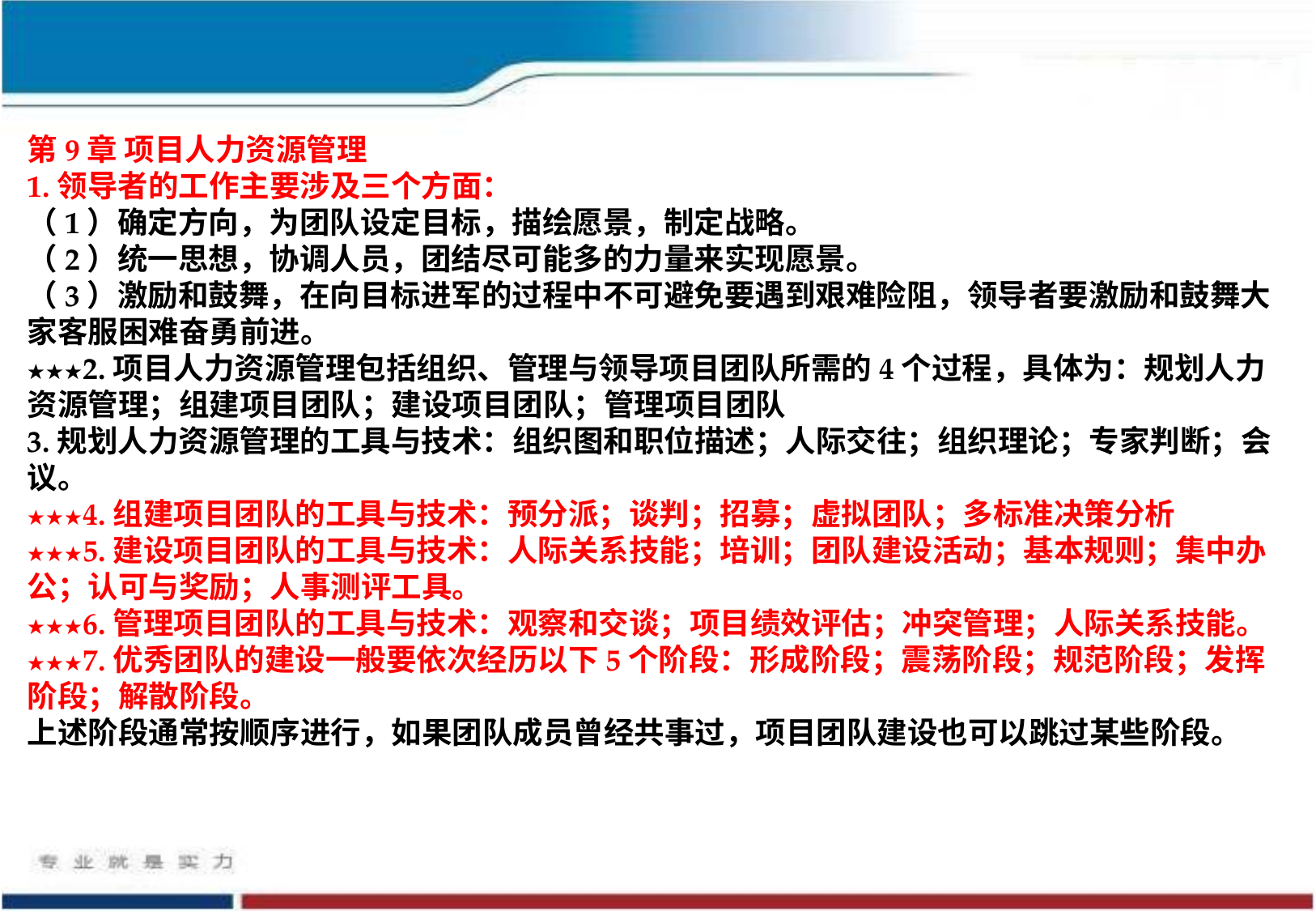

第9章 项目人力资源管理
1.领导者的工作主要涉及三个方面：
（1）确定方向，为团队设定目标，描绘愿景，制定战略。
（2）统一思想，协调人员，团结尽可能多的力量来实现愿景。
（3）激励和鼓舞，在向目标进军的过程中不可避免要遇到艰难险阻，领导者要激励和鼓舞大家客服困难奋勇前进。
★★★2.项目人力资源管理包括组织、管理与领导项目团队所需的4个过程，具体为：规划人力资源管理；组建项目团队；建设项目团队；管理项目团队
3.规划人力资源管理的工具与技术：组织图和职位描述；人际交往；组织理论；专家判断；会议。
★★★4.组建项目团队的工具与技术：预分派；谈判；招募；虚拟团队；多标准决策分析
★★★5.建设项目团队的工具与技术：人际关系技能；培训；团队建设活动；基本规则；集中办公；认可与奖励；人事测评工具。
★★★6.管理项目团队的工具与技术：观察和交谈；项目绩效评估；冲突管理；人际关系技能。
★★★7.优秀团队的建设一般要依次经历以下5个阶段：形成阶段；震荡阶段；规范阶段；发挥阶段；解散阶段。
上述阶段通常按顺序进行，如果团队成员曾经共事过，项目团队建设也可以跳过某些阶段。